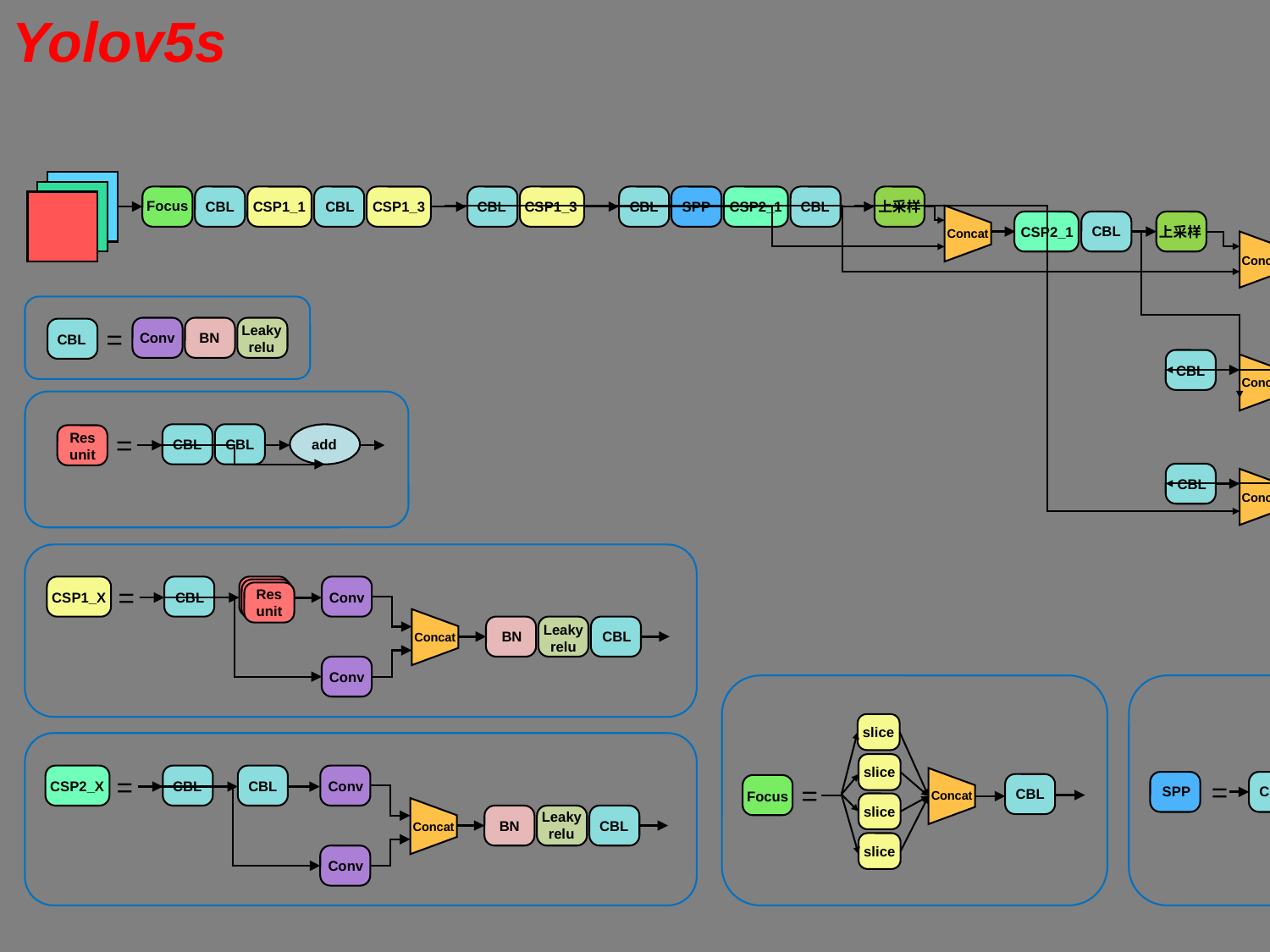

Yolov5s

=

=

=

=

=

=

Focus
CBL
CSP1_1
CBL
CSP1_3
CBL
CSP1_3
CBL
SPP
CSP2_1
CBL
上采样
CBL
CSP2_1
上采样
Concat
CSP2_1
conv
Concat
Leaky
relu
Conv
BN
CBL
CBL
conv
CSP2_1
Concat
Res
unit
CBL
CBL
add
CBL
conv
CSP2_1
Concat
Res
unit
CSP1_X
CBL
Conv
Leaky
relu
BN
CBL
Concat
Conv
CSP2_X
CBL
CBL
Conv
Leaky
relu
CBL
BN
Concat
Maxpool
slice
slice
Maxpool
SPP
CBL
Concat
CBL
CBL
Focus
Concat
slice
Maxpool
slice
Conv